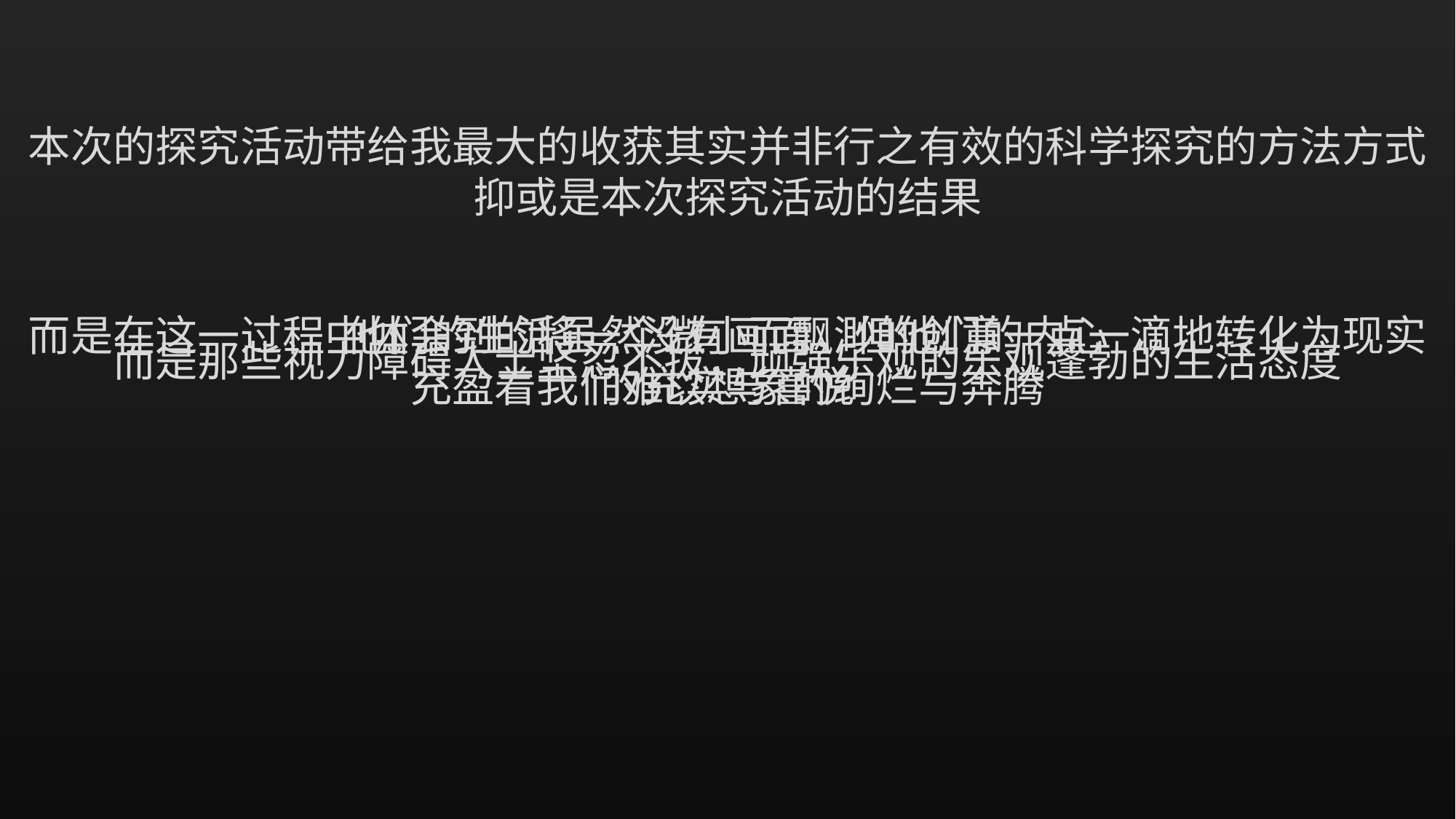

本次的探究活动带给我最大的收获其实并非行之有效的科学探究的方法方式抑或是本次探究活动的结果
而是在这一过程中体会到的将一个微小而飘渺的创意一点一滴地转化为现实的充实与喜悦
他们的生活虽然没有画面，但他们的内心
充盈着我们难以想象的绚烂与奔腾

而是那些视力障碍人士坚忍不拔，顽强乐观的乐观蓬勃的生活态度